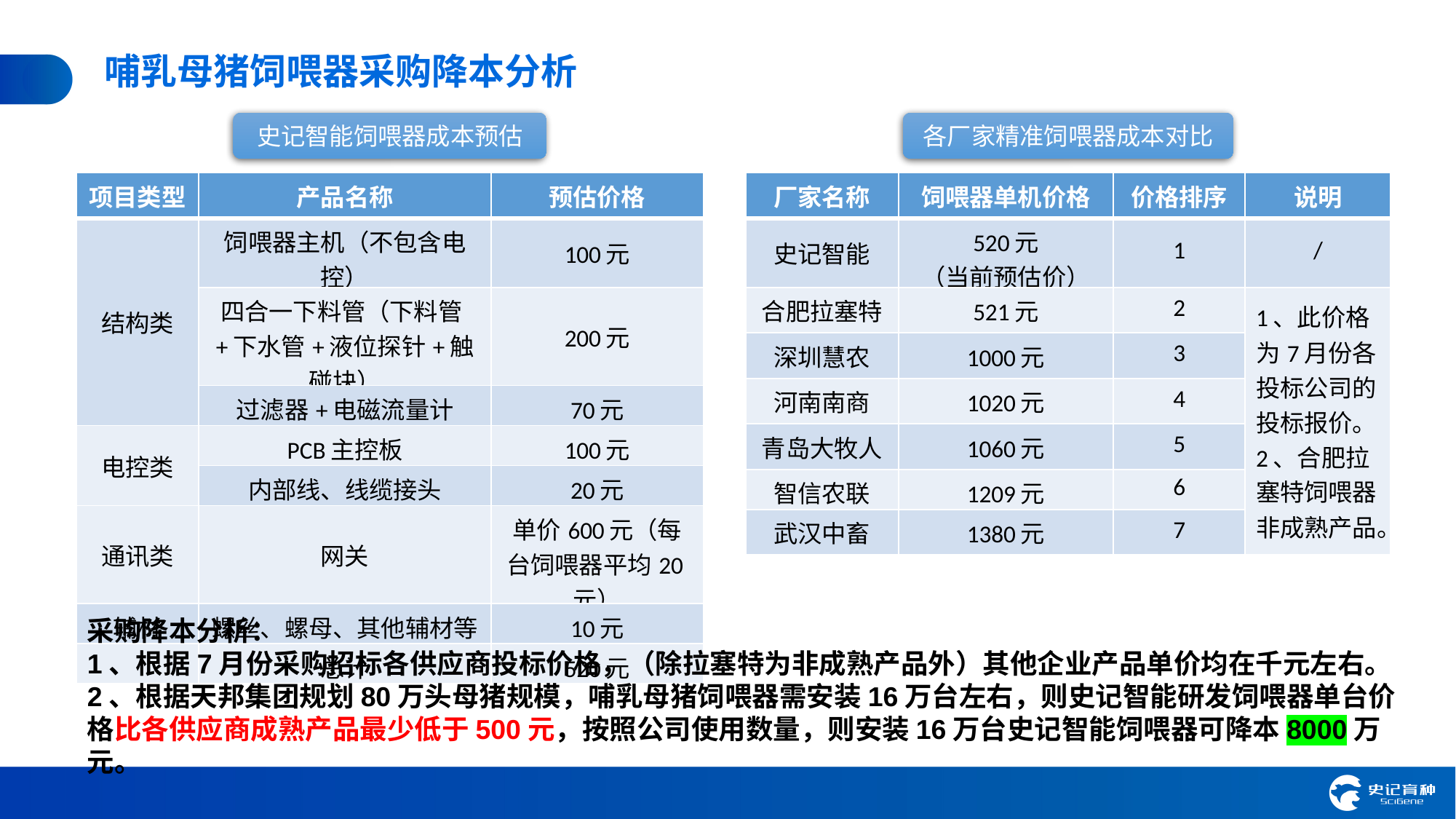

哺乳母猪饲喂器采购降本分析
史记智能饲喂器成本预估
各厂家精准饲喂器成本对比
| 项目类型 | 产品名称 | 预估价格 |
| --- | --- | --- |
| 结构类 | 饲喂器主机（不包含电控） | 100元 |
|  | 四合一下料管（下料管+下水管+液位探针+触碰块） | 200元 |
|  | 过滤器+电磁流量计 | 70元 |
| 电控类 | PCB主控板 | 100元 |
|  | 内部线、线缆接头 | 20元 |
| 通讯类 | 网关 | 单价600元（每台饲喂器平均20元） |
| 辅材 | 螺丝、螺母、其他辅材等 | 10元 |
|  | 总计 | 520元 |
| 厂家名称 | 饲喂器单机价格 | 价格排序 | 说明 |
| --- | --- | --- | --- |
| 史记智能 | 520元 （当前预估价） | 1 | / |
| 合肥拉塞特 | 521元 | 2 | 1、此价格为7月份各投标公司的投标报价。 2、合肥拉塞特饲喂器非成熟产品。 |
| 深圳慧农 | 1000元 | 3 |  |
| 河南南商 | 1020元 | 4 |  |
| 青岛大牧人 | 1060元 | 5 |  |
| 智信农联 | 1209元 | 6 |  |
| 武汉中畜 | 1380元 | 7 |  |
采购降本分析：
1、根据7月份采购招标各供应商投标价格，（除拉塞特为非成熟产品外）其他企业产品单价均在千元左右。
2、根据天邦集团规划80万头母猪规模，哺乳母猪饲喂器需安装16万台左右，则史记智能研发饲喂器单台价格比各供应商成熟产品最少低于500元，按照公司使用数量，则安装16万台史记智能饲喂器可降本8000万元。